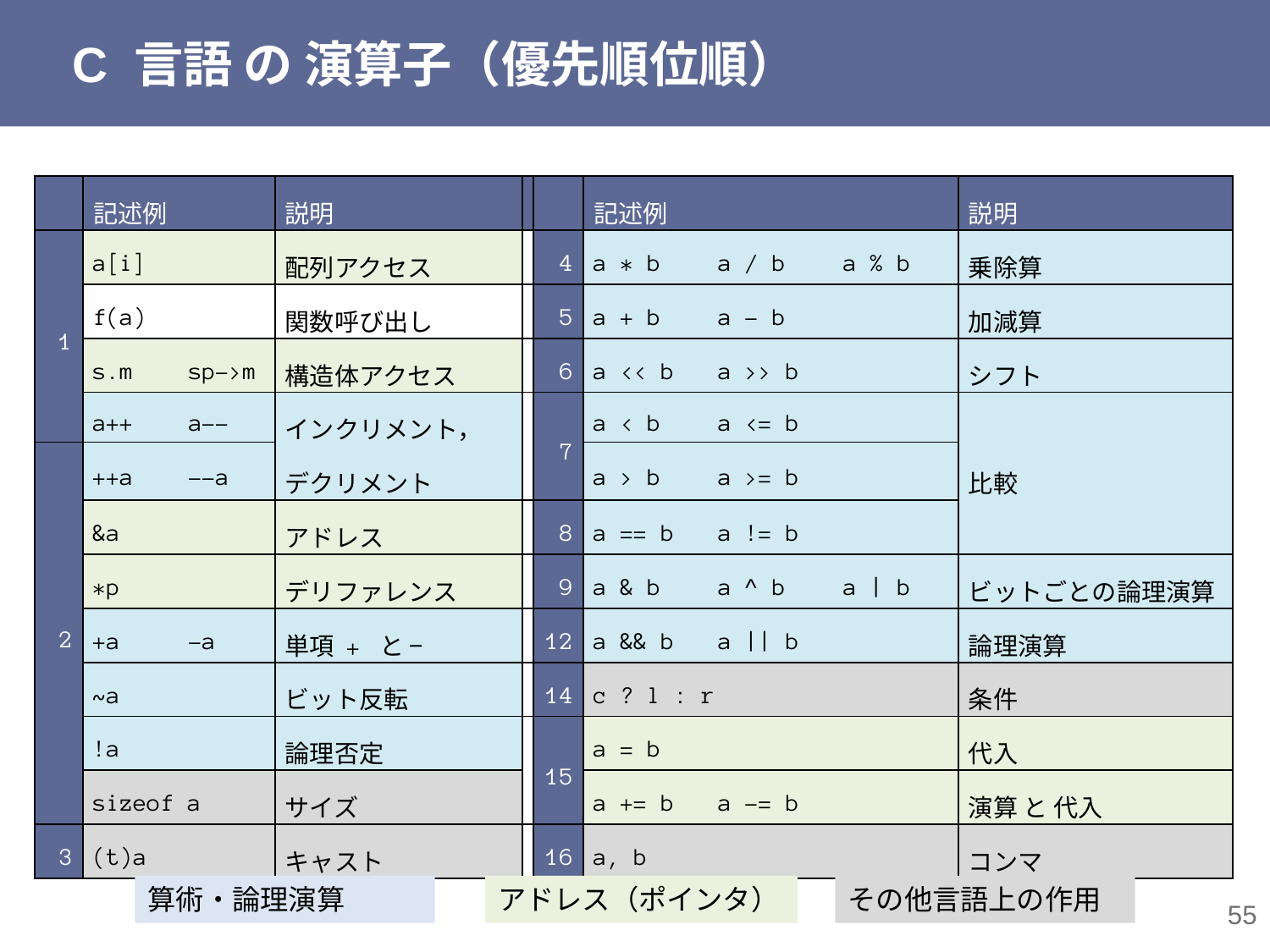

# C 言語 の 演算子（優先順位順）
|  | 記述例 |  | 説明 |  |  | 記述例 |  |  | 説明 |
| --- | --- | --- | --- | --- | --- | --- | --- | --- | --- |
| 1 | a[i] |  | 配列アクセス |  | 4 | a \* b | a / b | a % b | 乗除算 |
|  | f(a) |  | 関数呼び出し |  | 5 | a + b | a - b |  | 加減算 |
|  | s.m | sp->m | 構造体アクセス |  | 6 | a << b | a >> b |  | シフト |
|  | a++ | a-- | インクリメント， デクリメント |  | 7 | a < b | a <= b |  | 比較 |
| 2 | ++a | --a |  |  |  | a > b | a >= b |  |  |
|  | &a |  | アドレス |  | 8 | a == b | a != b |  |  |
|  | \*p |  | デリファレンス |  | 9 | a & b | a ^ b | a | b | ビットごとの論理演算 |
|  | +a | -a | 単項 + と − |  | 12 | a && b | a || b |  | 論理演算 |
|  | ~a |  | ビット反転 |  | 14 | c ? l : r |  |  | 条件 |
|  | !a |  | 論理否定 |  | 15 | a = b |  |  | 代入 |
|  | sizeof a |  | サイズ |  |  | a += b | a -= b |  | 演算 と 代入 |
| 3 | (t)a |  | キャスト |  | 16 | a, b |  |  | コンマ |
アドレス（ポインタ）
55
算術・論理演算
その他言語上の作用